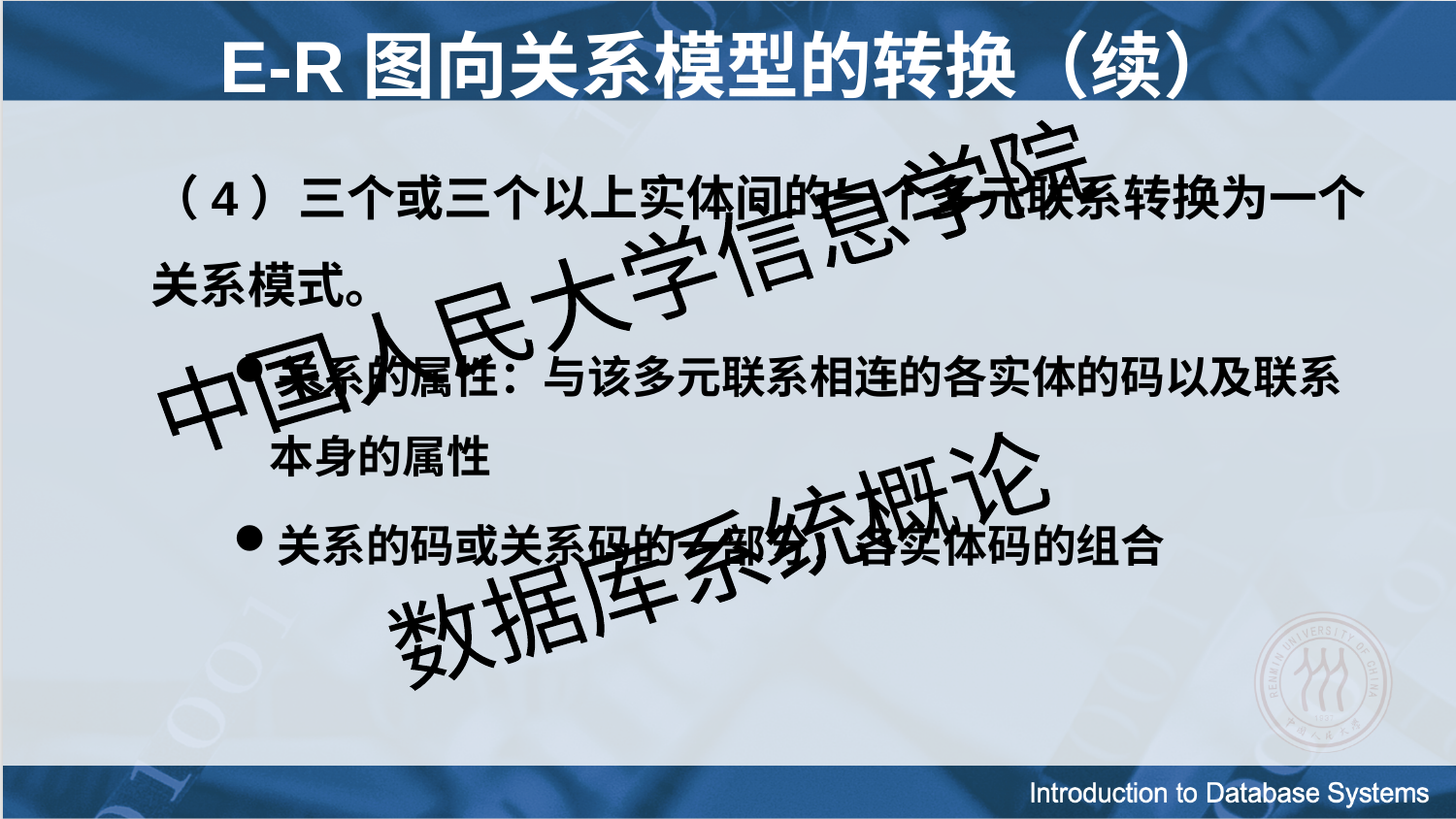

E-R图向关系模型的转换（续）
（4）三个或三个以上实体间的一个多元联系转换为一个关系模式。
关系的属性：与该多元联系相连的各实体的码以及联系本身的属性
关系的码或关系码的一部分：各实体码的组合